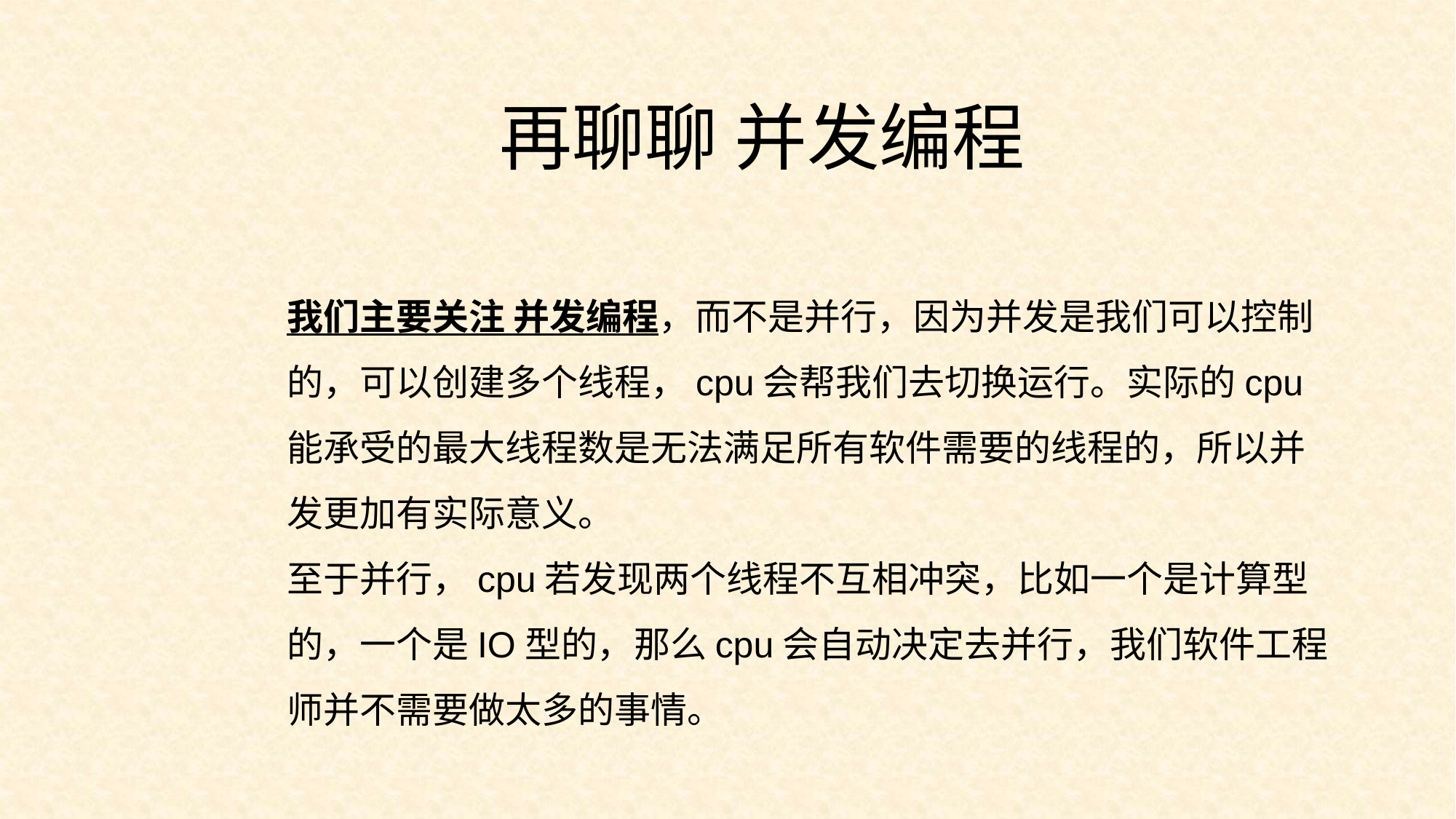

再聊聊 并发编程
我们主要关注 并发编程，而不是并行，因为并发是我们可以控制的，可以创建多个线程，cpu会帮我们去切换运行。实际的cpu能承受的最大线程数是无法满足所有软件需要的线程的，所以并发更加有实际意义。
至于并行，cpu若发现两个线程不互相冲突，比如一个是计算型的，一个是IO型的，那么cpu会自动决定去并行，我们软件工程师并不需要做太多的事情。